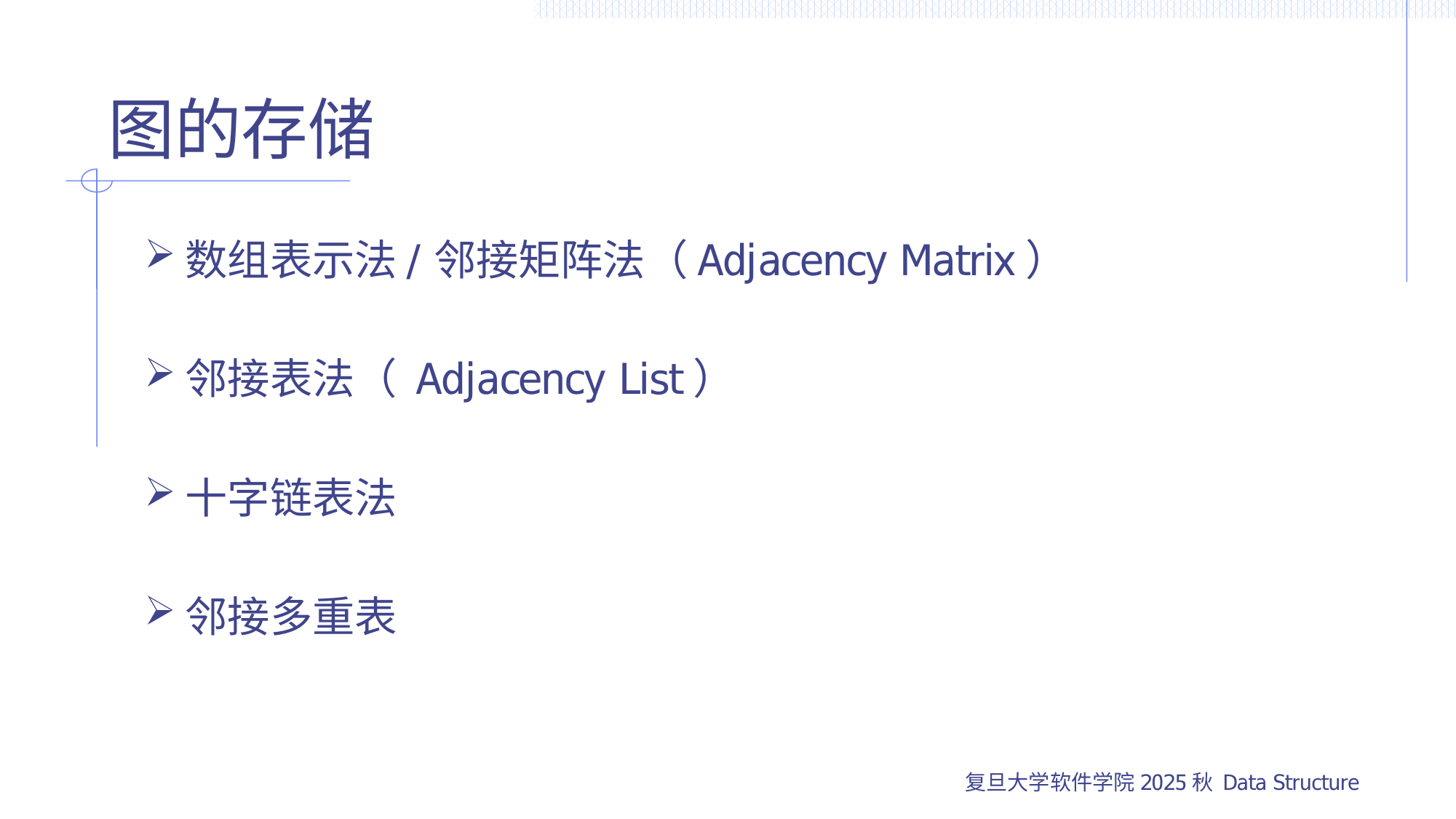

# 图的存储
数组表示法/邻接矩阵法（Adjacency Matrix）

邻接表法（ Adjacency List）

十字链表法

邻接多重表